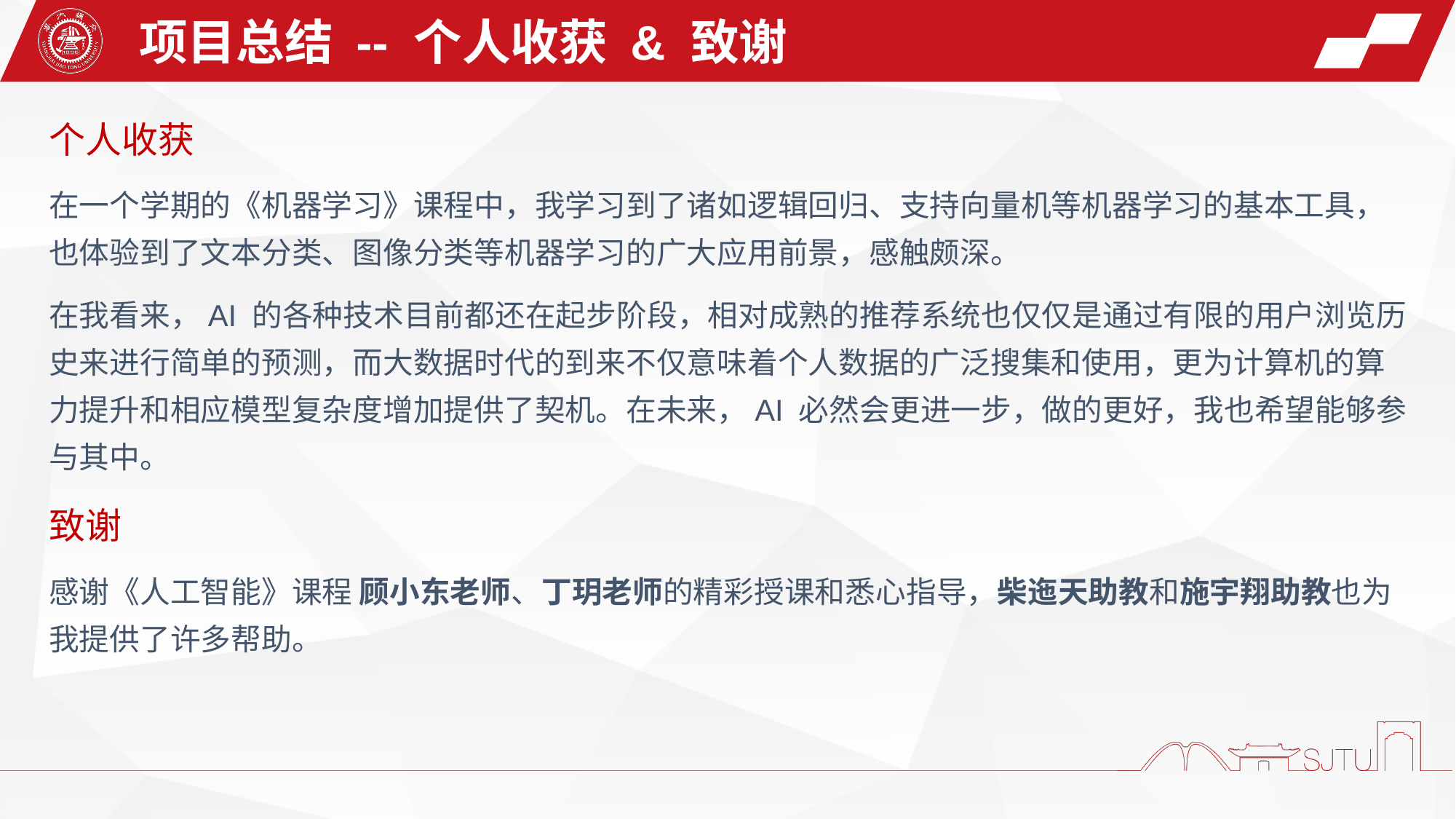

项目总结 -- 个人收获 & 致谢
个人收获
在一个学期的《机器学习》课程中，我学习到了诸如逻辑回归、支持向量机等机器学习的基本工具，也体验到了文本分类、图像分类等机器学习的广大应用前景，感触颇深。
在我看来，AI 的各种技术目前都还在起步阶段，相对成熟的推荐系统也仅仅是通过有限的用户浏览历史来进行简单的预测，而大数据时代的到来不仅意味着个人数据的广泛搜集和使用，更为计算机的算力提升和相应模型复杂度增加提供了契机。在未来，AI 必然会更进一步，做的更好，我也希望能够参与其中。
致谢
感谢《人工智能》课程 顾小东老师、丁玥老师的精彩授课和悉心指导，柴迤天助教和施宇翔助教也为我提供了许多帮助。